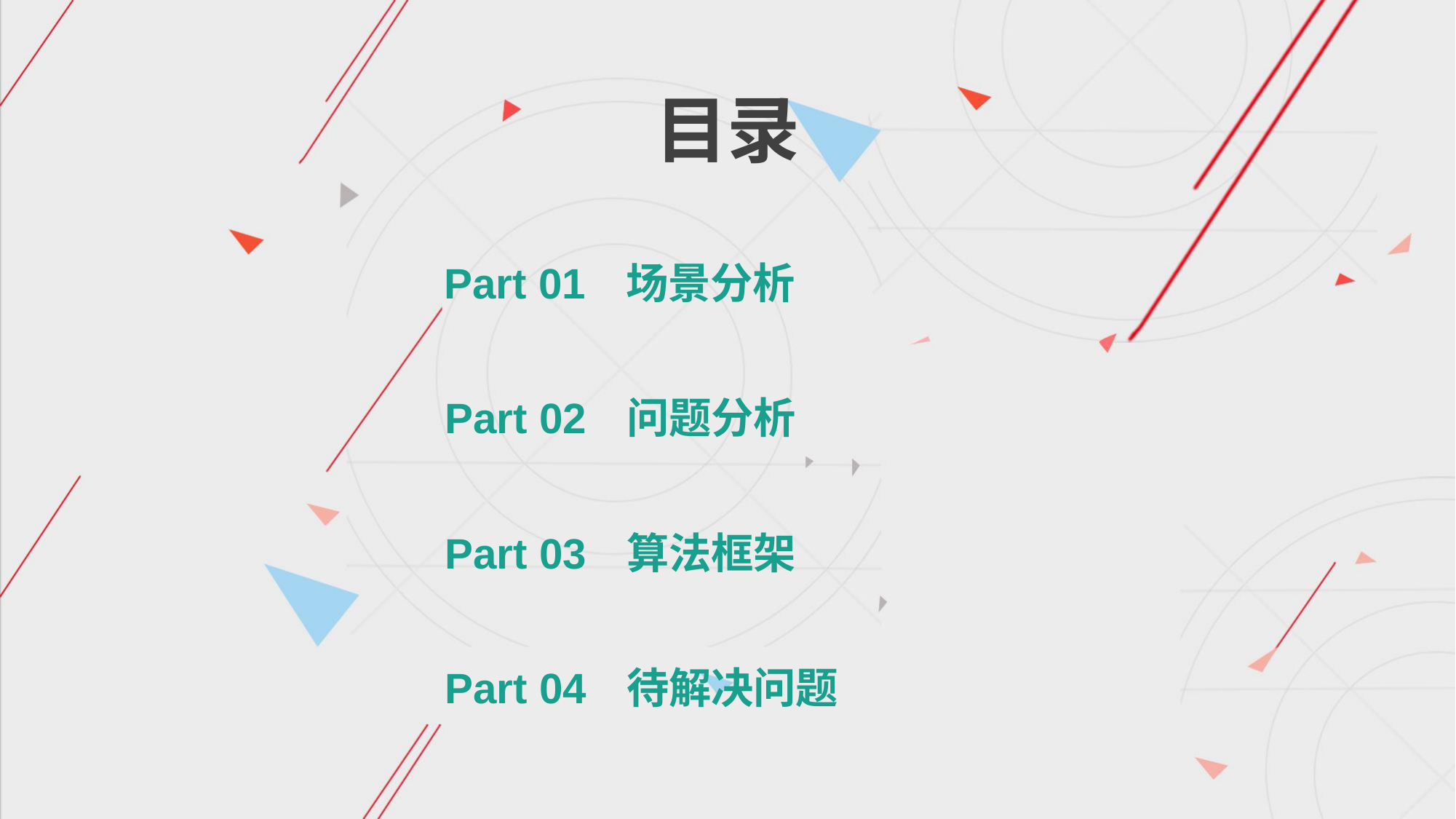

目录
Part 01
场景分析
Part 02
问题分析
Part 03
算法框架
Part 04
待解决问题